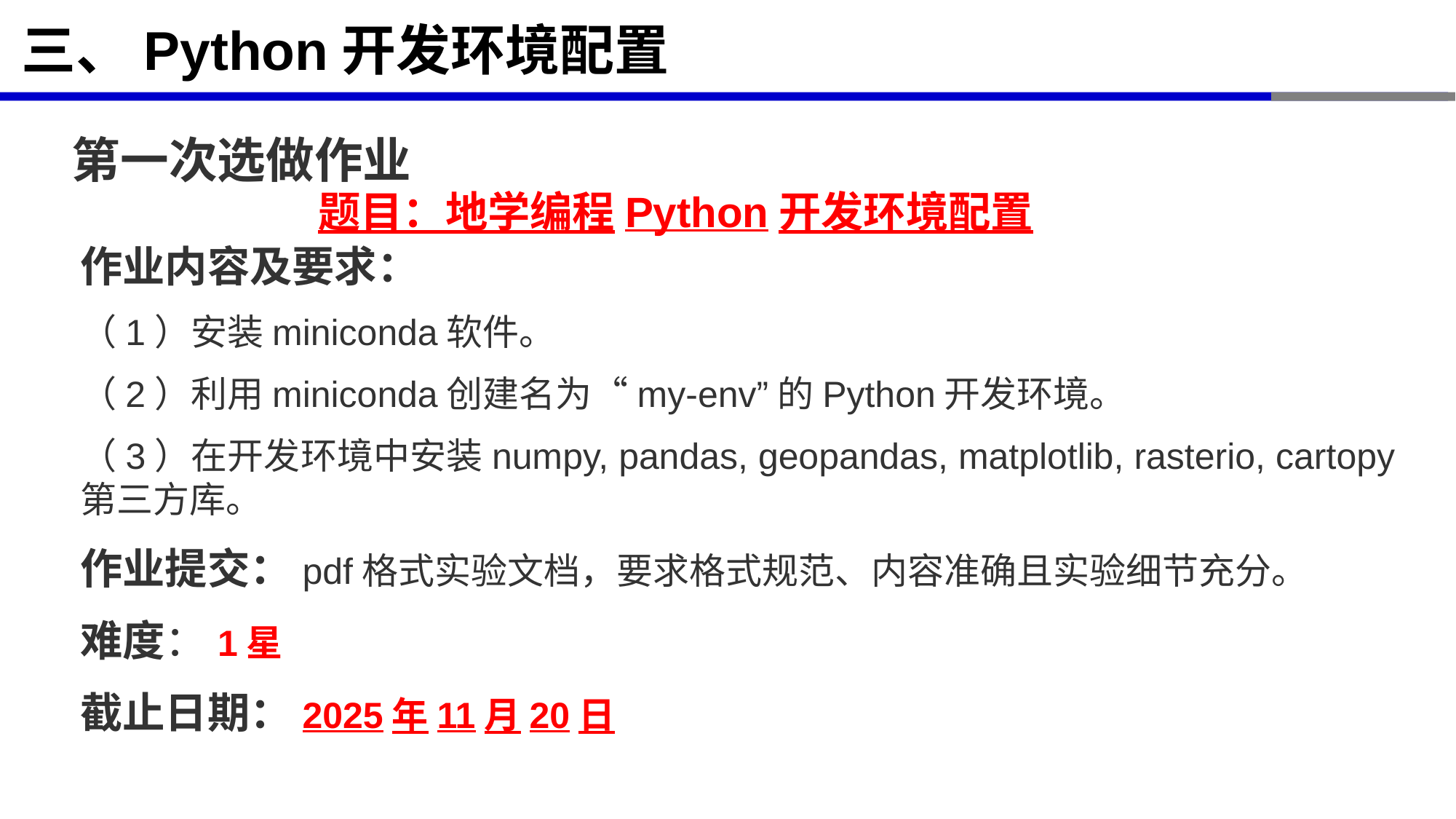

# 三、Python开发环境配置
第一次选做作业
题目：地学编程Python开发环境配置
作业内容及要求：
（1）安装miniconda软件。
（2）利用miniconda创建名为“my-env”的Python开发环境。
（3）在开发环境中安装numpy, pandas, geopandas, matplotlib, rasterio, cartopy第三方库。
作业提交：pdf格式实验文档，要求格式规范、内容准确且实验细节充分。
难度：1星
截止日期：2025年11月20日